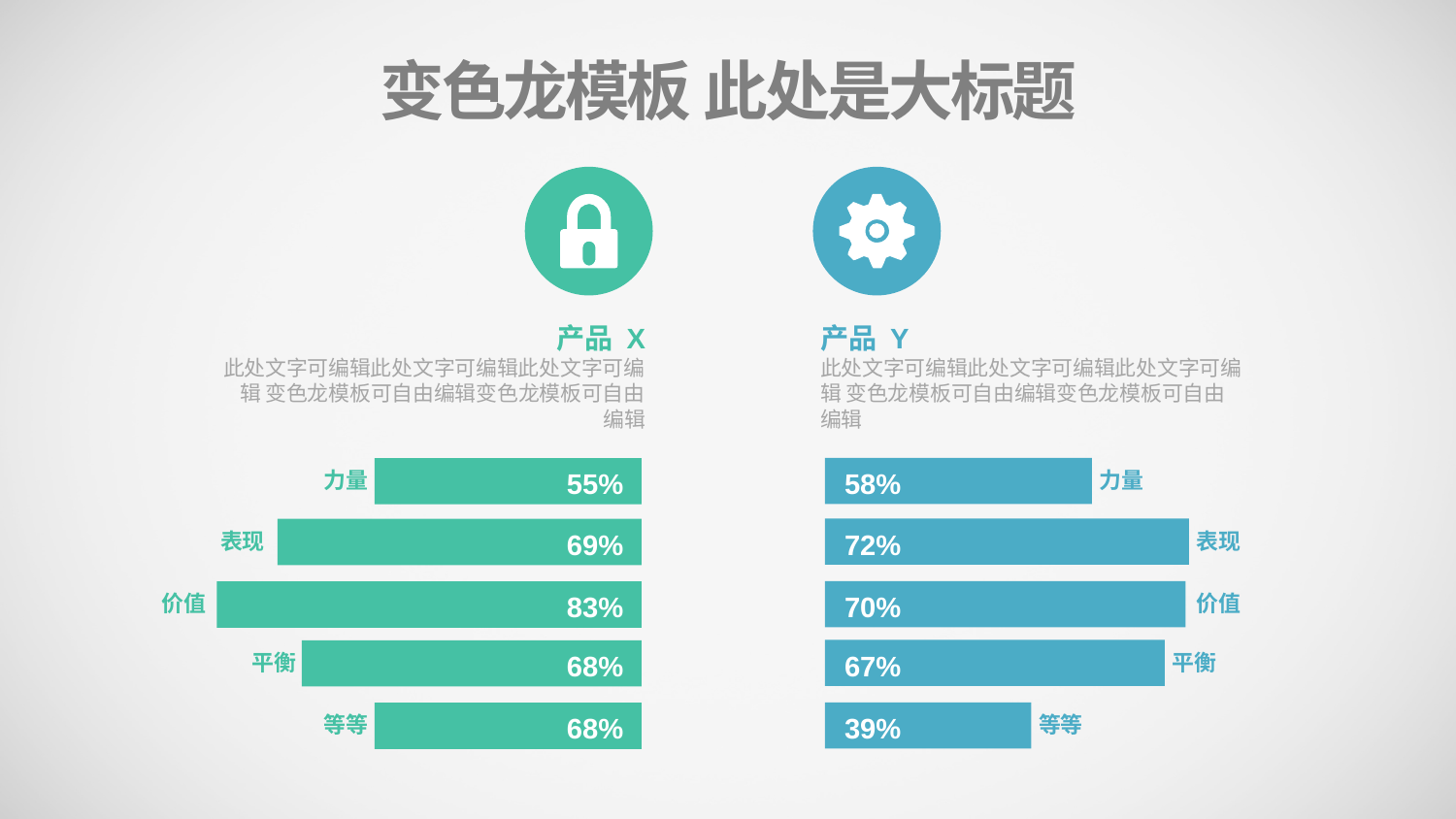

变色龙模板 此处是大标题

产品 X
此处文字可编辑此处文字可编辑此处文字可编辑 变色龙模板可自由编辑变色龙模板可自由编辑
产品 Y
此处文字可编辑此处文字可编辑此处文字可编辑 变色龙模板可自由编辑变色龙模板可自由编辑

58%
力量
力量
55%

72%
69%
表现
表现

70%
83%
价值
价值

67%
68%
平衡
平衡

39%
68%
等等
等等